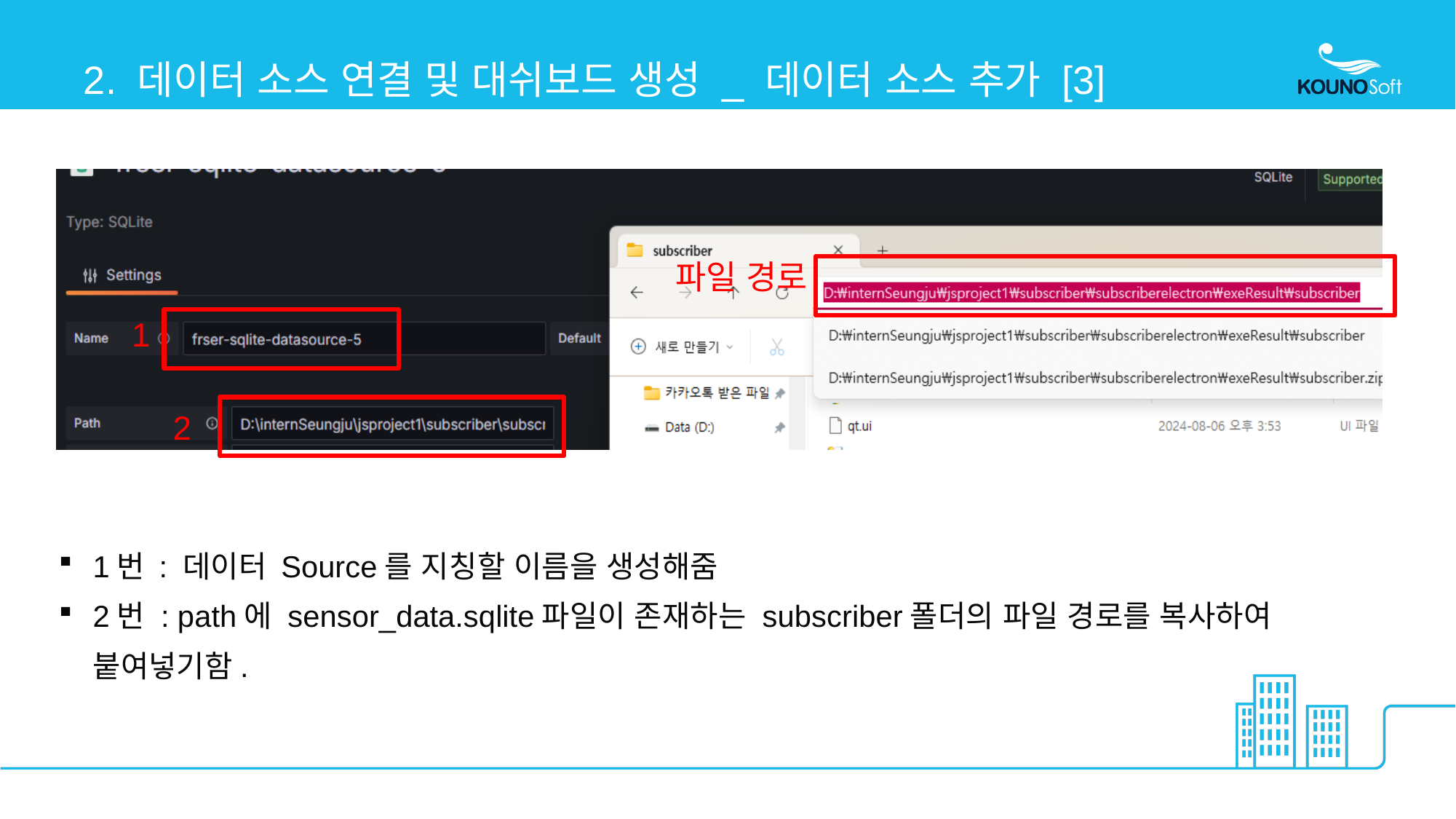

# 2. 데이터 소스 연결 및 대쉬보드 생성 _ 데이터 소스 추가 [3]

파일 경로

1

2

1번 : 데이터 Source를 지칭할 이름을 생성해줌
2번 : path에 sensor_data.sqlite파일이 존재하는 subscriber폴더의 파일 경로를 복사하여 붙여넣기함.